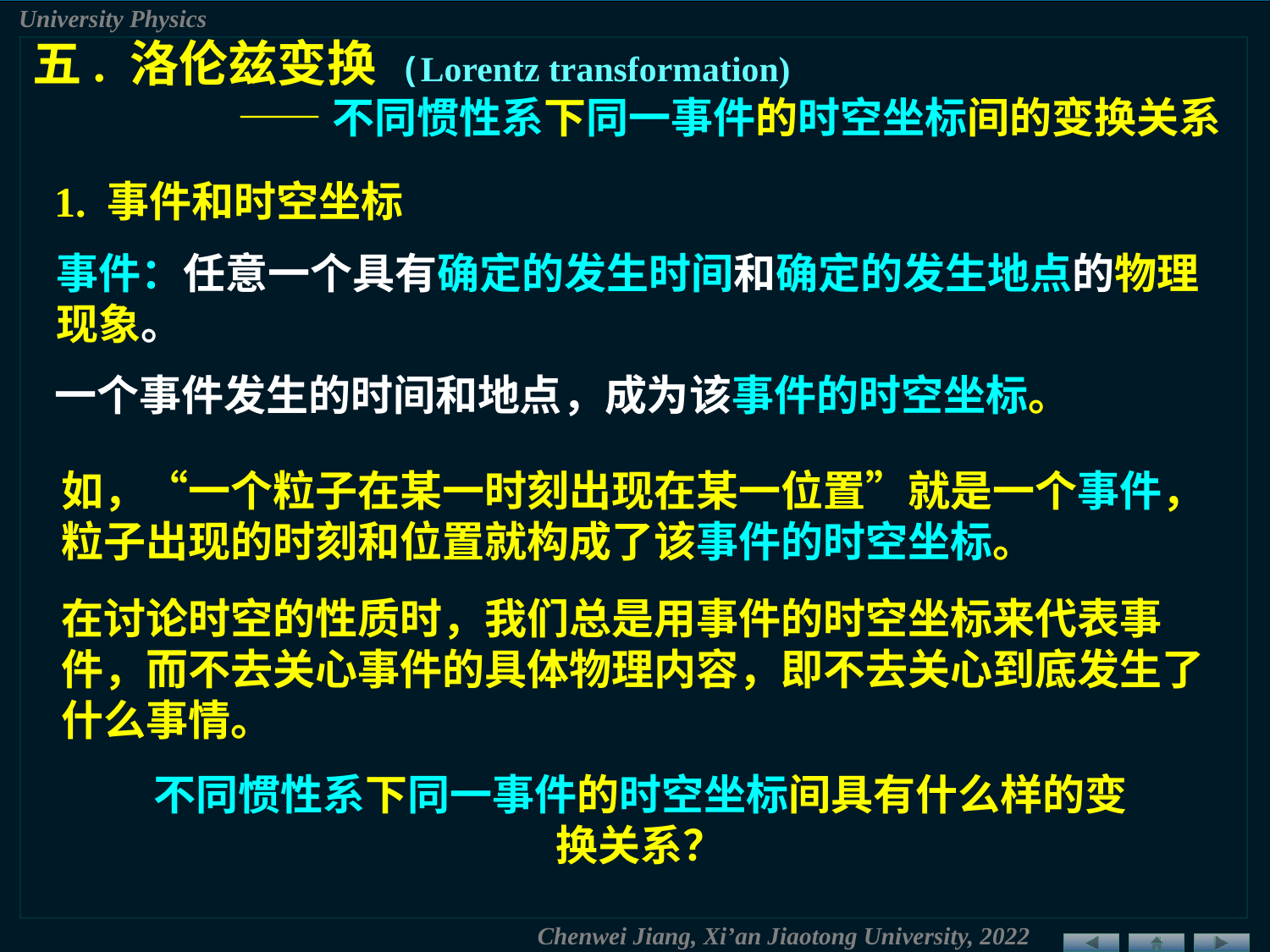

五. 洛伦兹变换 (Lorentz transformation)
——不同惯性系下同一事件的时空坐标间的变换关系
1. 事件和时空坐标
事件：任意一个具有确定的发生时间和确定的发生地点的物理现象。
一个事件发生的时间和地点，成为该事件的时空坐标。
如，“一个粒子在某一时刻出现在某一位置”就是一个事件，粒子出现的时刻和位置就构成了该事件的时空坐标。
在讨论时空的性质时，我们总是用事件的时空坐标来代表事件，而不去关心事件的具体物理内容，即不去关心到底发生了什么事情。
不同惯性系下同一事件的时空坐标间具有什么样的变换关系？